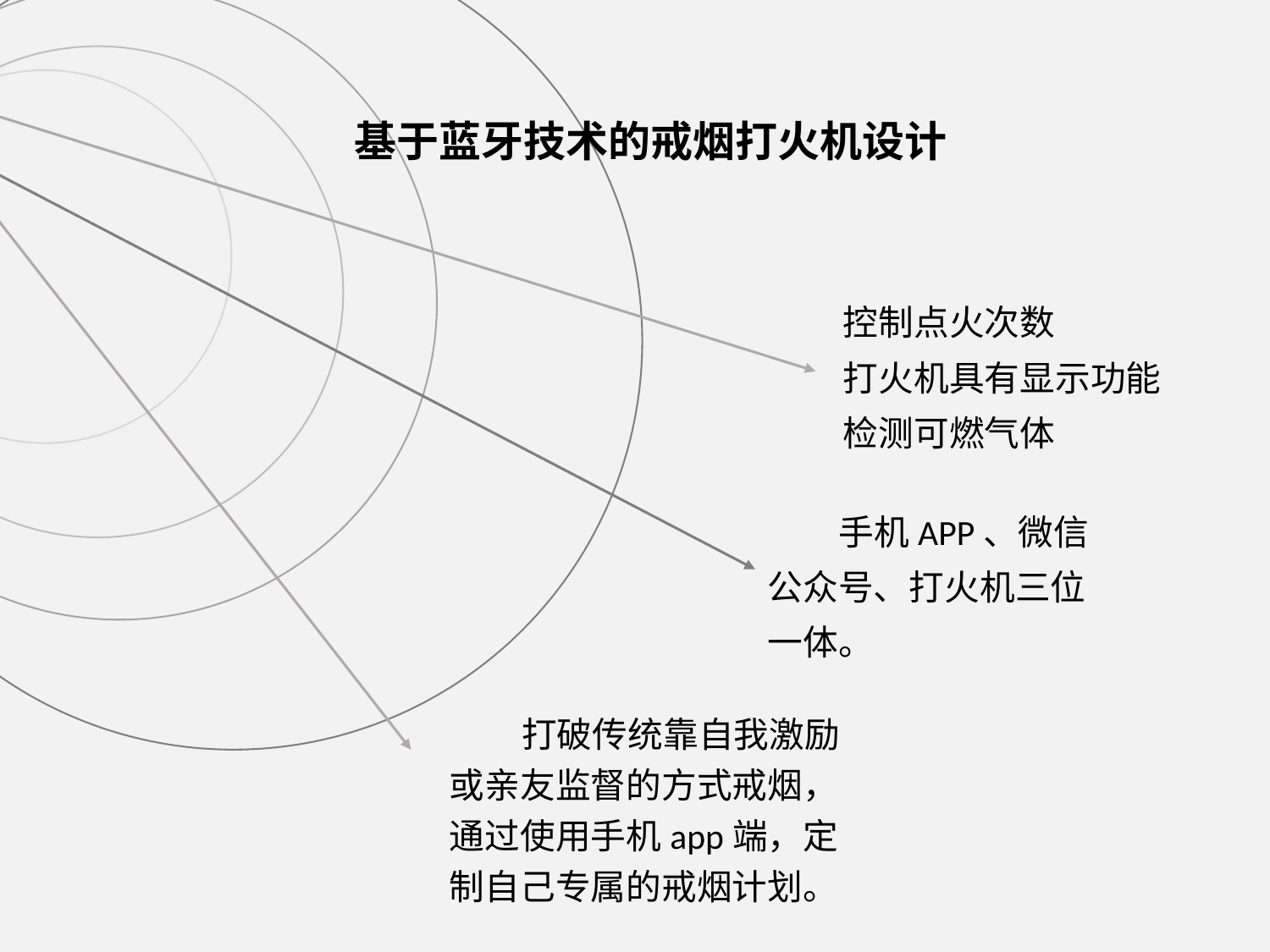

基于蓝牙技术的戒烟打火机设计
控制点火次数
打火机具有显示功能
检测可燃气体

        手机APP、微信公众号、打火机三位一体。
         打破传统靠自我激励或亲友监督的方式戒烟，通过使用手机app端，定制自己专属的戒烟计划。